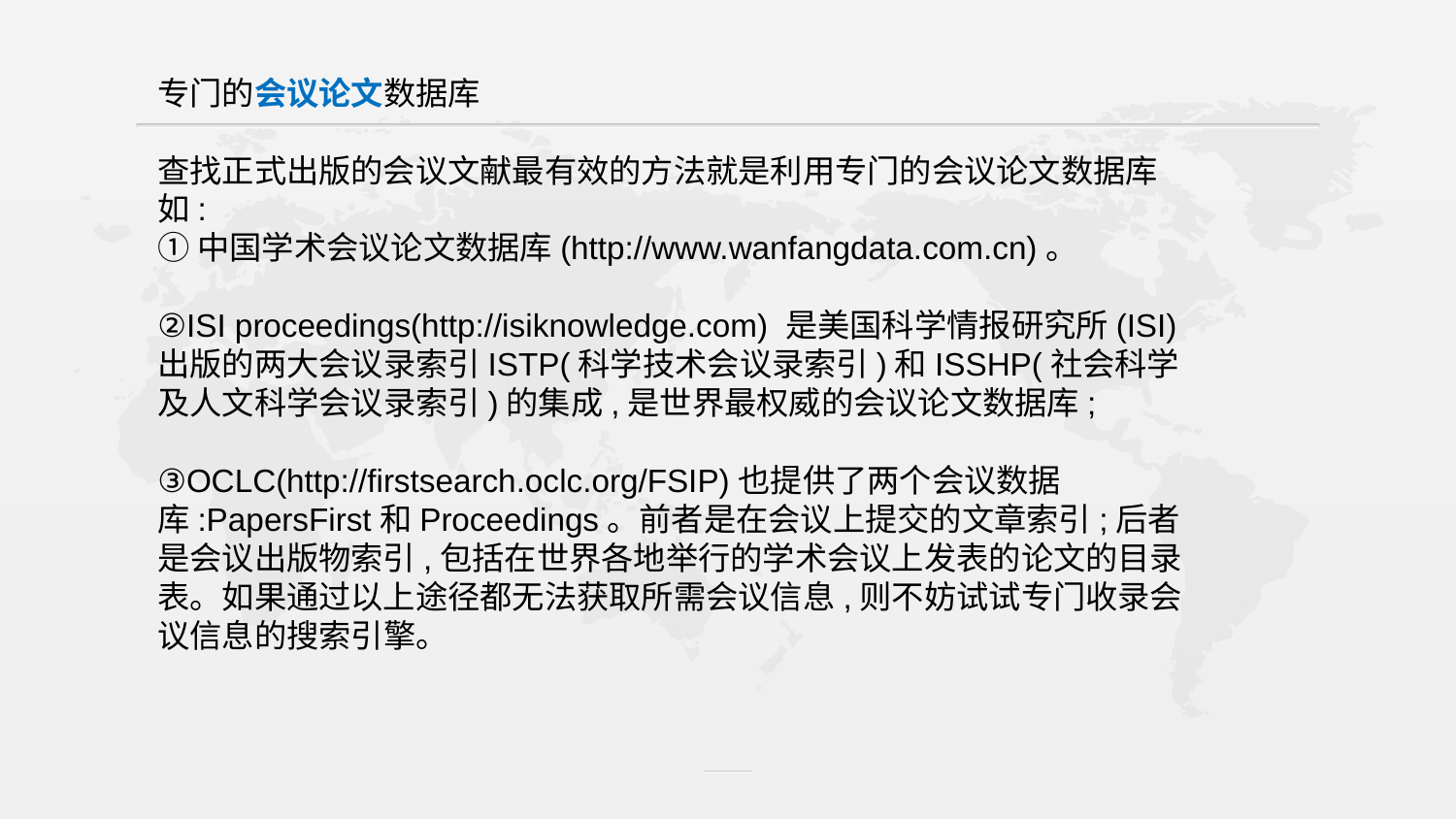

专门的会议论文数据库

查找正式出版的会议文献最有效的方法就是利用专门的会议论文数据库
如:
①中国学术会议论文数据库(http://www.wanfangdata.com.cn)。

②ISI proceedings(http://isiknowledge.com) 是美国科学情报研究所(ISI)出版的两大会议录索引ISTP(科学技术会议录索引)和ISSHP(社会科学及人文科学会议录索引)的集成,是世界最权威的会议论文数据库;

③OCLC(http://firstsearch.oclc.org/FSIP)也提供了两个会议数据库:PapersFirst和Proceedings。前者是在会议上提交的文章索引;后者是会议出版物索引,包括在世界各地举行的学术会议上发表的论文的目录表。如果通过以上途径都无法获取所需会议信息,则不妨试试专门收录会议信息的搜索引擎。